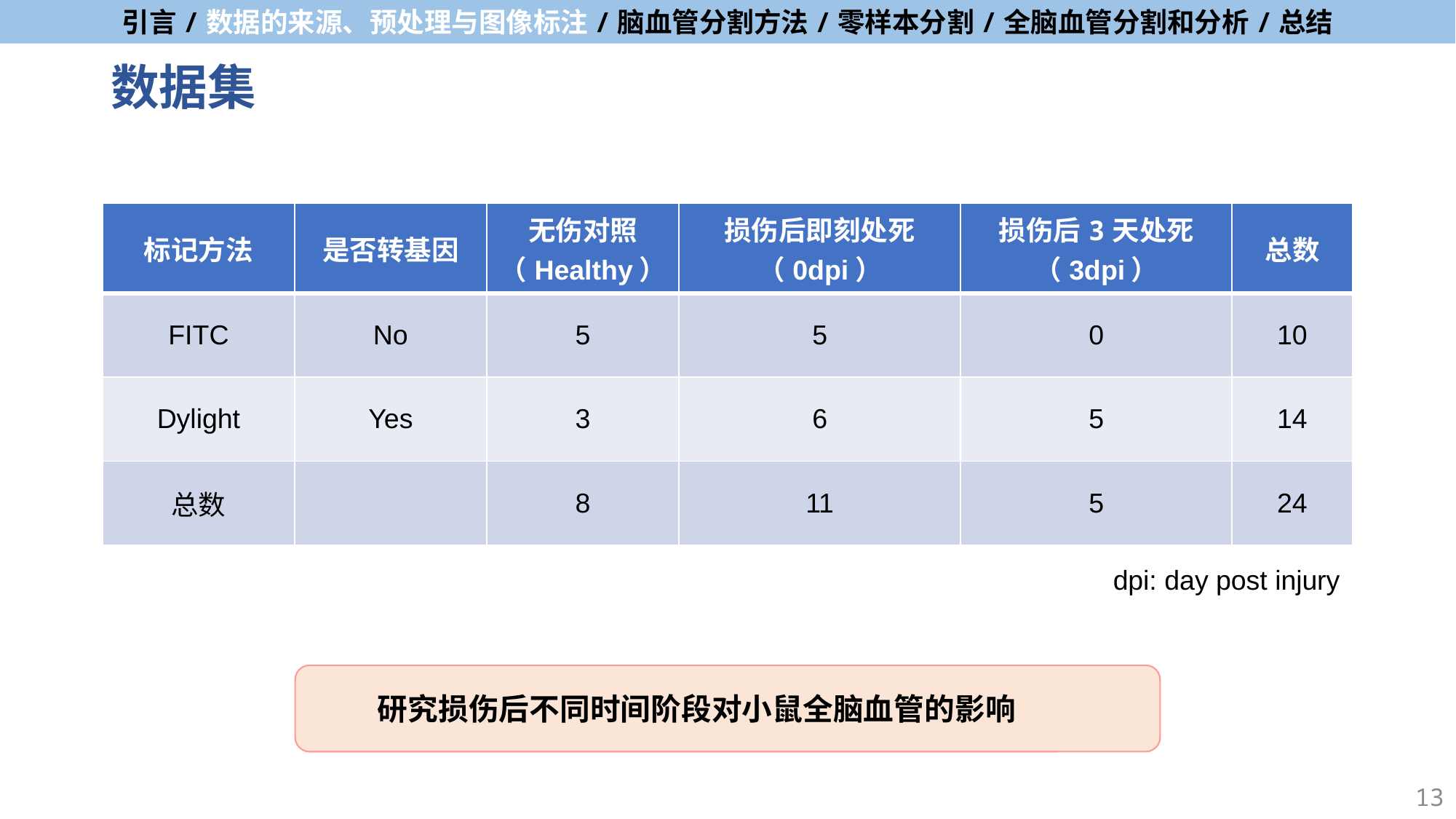

# 数据集
| 标记方法 | 是否转基因 | 无伤对照 （Healthy） | 损伤后即刻处死 （0dpi） | 损伤后3天处死 （3dpi） | 总数 |
| --- | --- | --- | --- | --- | --- |
| FITC | No | 5 | 5 | 0 | 10 |
| Dylight | Yes | 3 | 6 | 5 | 14 |
| 总数 |  | 8 | 11 | 5 | 24 |

dpi: day post injury
研究损伤后不同时间阶段对小鼠全脑血管的影响
13